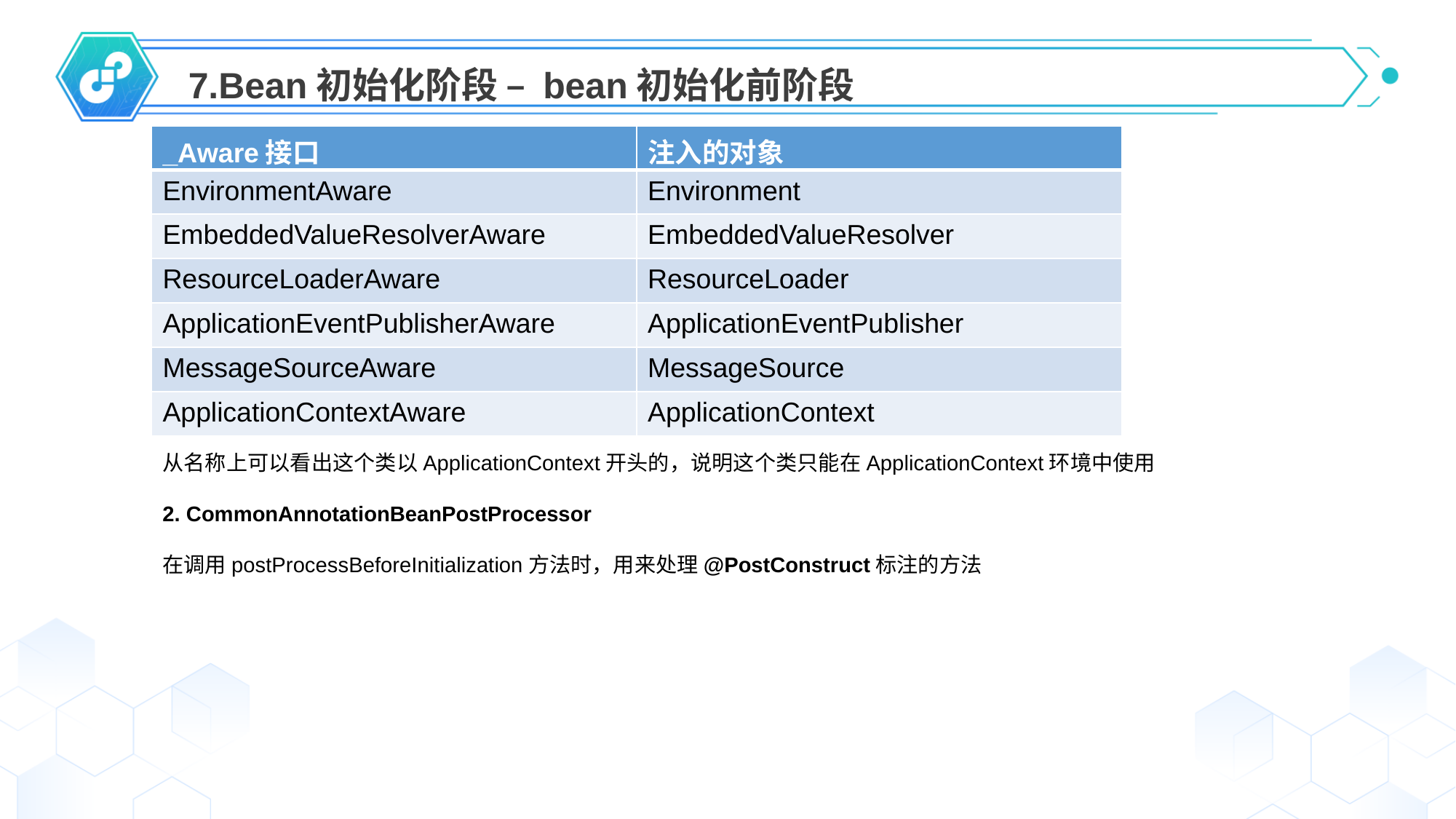

7.Bean初始化阶段 – bean初始化前阶段
| \_Aware接口 | 注入的对象 |
| --- | --- |
| EnvironmentAware | Environment |
| EmbeddedValueResolverAware | EmbeddedValueResolver |
| ResourceLoaderAware | ResourceLoader |
| ApplicationEventPublisherAware | ApplicationEventPublisher |
| MessageSourceAware | MessageSource |
| ApplicationContextAware | ApplicationContext |
从名称上可以看出这个类以ApplicationContext开头的，说明这个类只能在ApplicationContext环境中使用

2. CommonAnnotationBeanPostProcessor

在调用postProcessBeforeInitialization方法时，用来处理@PostConstruct标注的方法